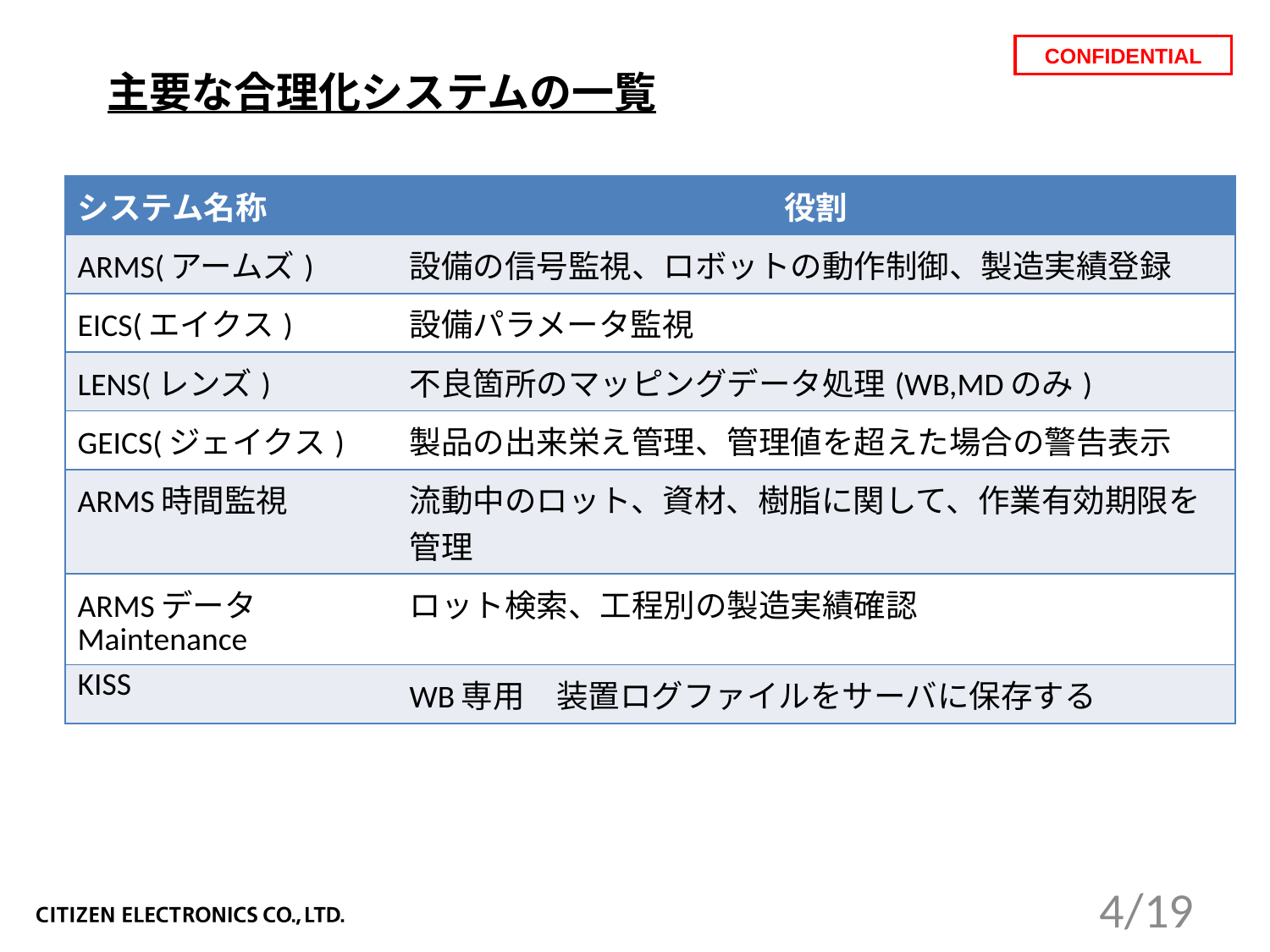

主要な合理化システムの一覧
| システム名称 | 役割 |
| --- | --- |
| ARMS(アームズ) | 設備の信号監視、ロボットの動作制御、製造実績登録 |
| EICS(エイクス) | 設備パラメータ監視 |
| LENS(レンズ) | 不良箇所のマッピングデータ処理(WB,MDのみ) |
| GEICS(ジェイクス) | 製品の出来栄え管理、管理値を超えた場合の警告表示 |
| ARMS時間監視 | 流動中のロット、資材、樹脂に関して、作業有効期限を管理 |
| ARMSデータMaintenance | ロット検索、工程別の製造実績確認 |
| KISS | WB専用　装置ログファイルをサーバに保存する |
4/19